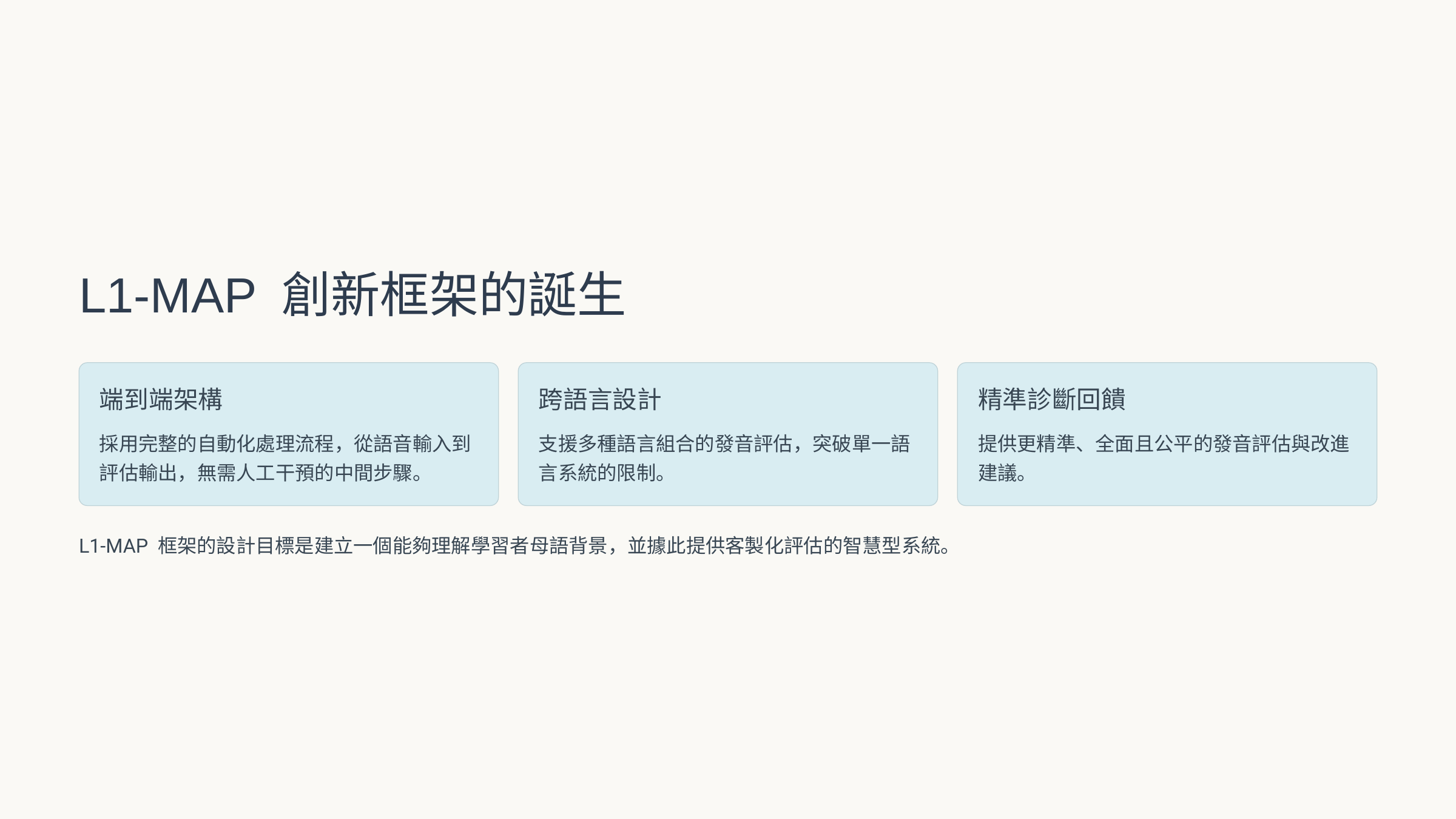

L1-MAP 創新框架的誕生

端到端架構
跨語言設計
精準診斷回饋
採用完整的自動化處理流程，從語音輸入到評估輸出，無需人工干預的中間步驟。
支援多種語言組合的發音評估，突破單一語言系統的限制。
提供更精準、全面且公平的發音評估與改進建議。
L1-MAP 框架的設計目標是建立一個能夠理解學習者母語背景，並據此提供客製化評估的智慧型系統。